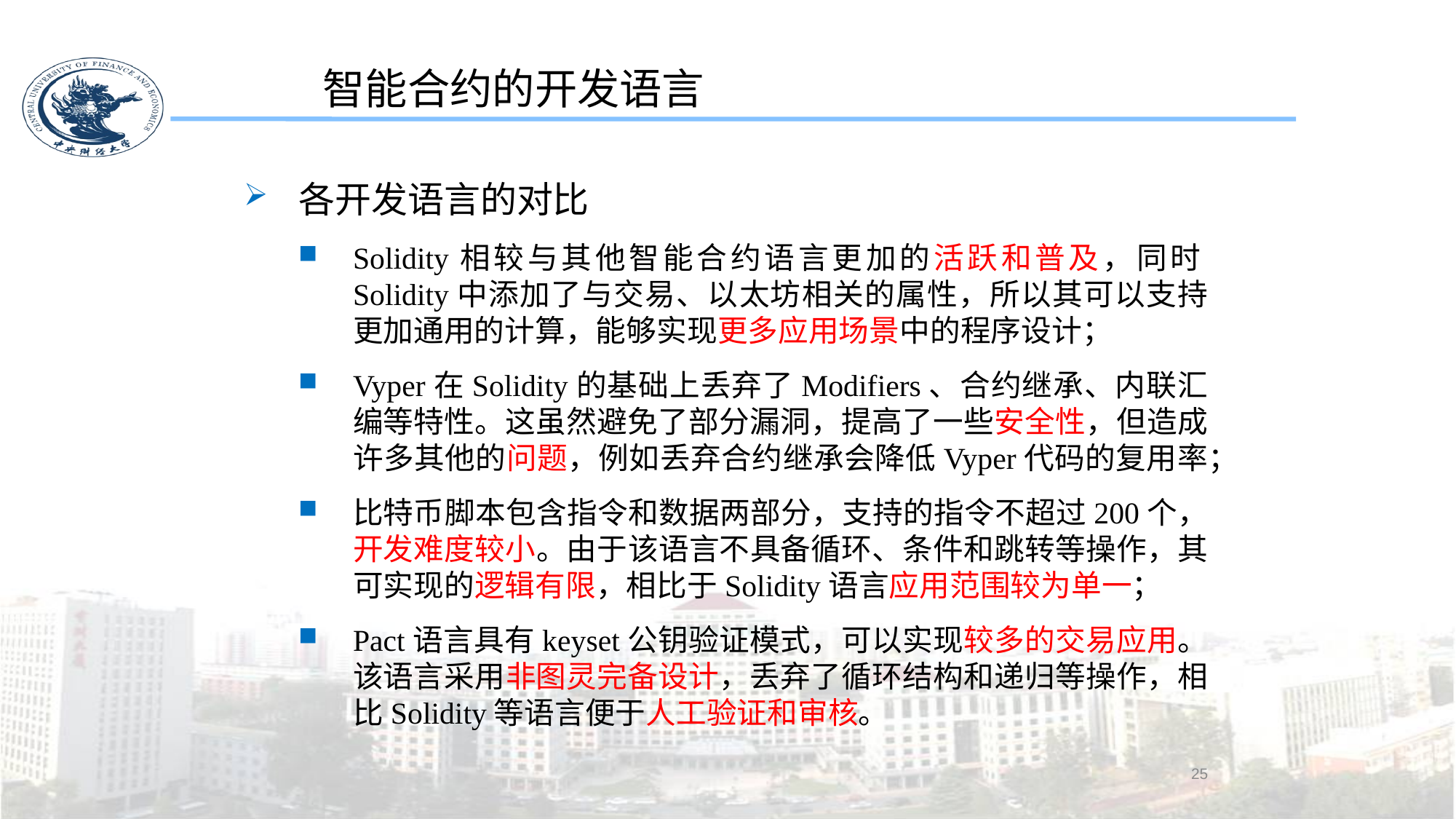

智能合约的开发语言
各开发语言的对比
Solidity相较与其他智能合约语言更加的活跃和普及，同时Solidity中添加了与交易、以太坊相关的属性，所以其可以支持更加通用的计算，能够实现更多应用场景中的程序设计；
Vyper在Solidity的基础上丢弃了Modifiers、合约继承、内联汇编等特性。这虽然避免了部分漏洞，提高了一些安全性，但造成许多其他的问题，例如丢弃合约继承会降低Vyper代码的复用率；
比特币脚本包含指令和数据两部分，支持的指令不超过200个，开发难度较小。由于该语言不具备循环、条件和跳转等操作，其可实现的逻辑有限，相比于Solidity语言应用范围较为单一；
Pact语言具有keyset公钥验证模式，可以实现较多的交易应用。该语言采用非图灵完备设计，丢弃了循环结构和递归等操作，相比Solidity等语言便于人工验证和审核。

25